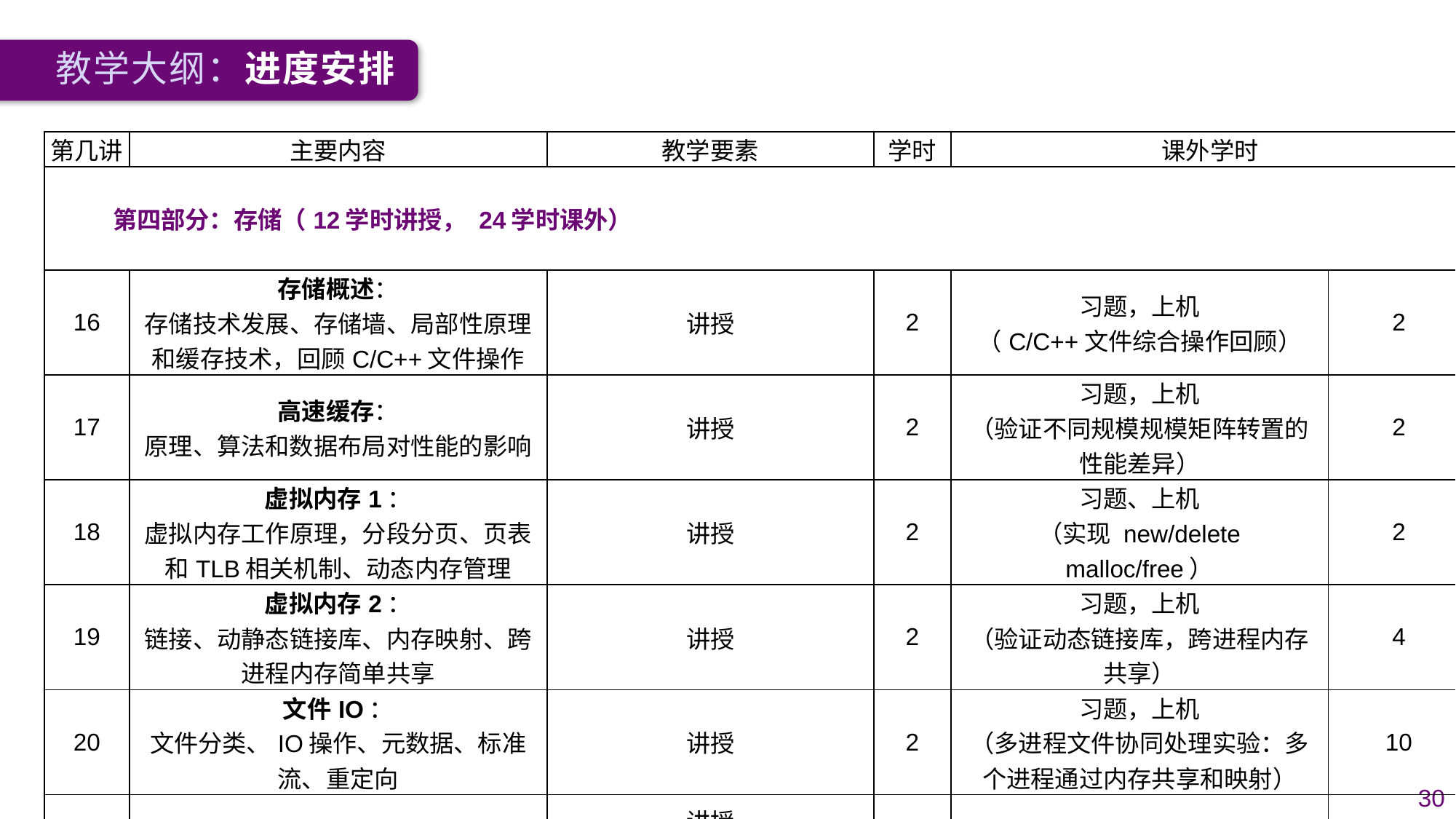

教学大纲：进度安排
| 第几讲 | 主要内容 | 教学要素 | 学时 | 课外学时 | 课外学时 |
| --- | --- | --- | --- | --- | --- |
| 第四部分：存储（12学时讲授， 24学时课外） |  |  |  |  |  |
| 16 | 存储概述： 存储技术发展、存储墙、局部性原理和缓存技术，回顾C/C++文件操作 | 讲授 | 2 | 习题，上机 （C/C++文件综合操作回顾） | 2 |
| 17 | 高速缓存： 原理、算法和数据布局对性能的影响 | 讲授 | 2 | 习题，上机 （验证不同规模规模矩阵转置的性能差异） | 2 |
| 18 | 虚拟内存1： 虚拟内存工作原理，分段分页、页表和TLB相关机制、动态内存管理 | 讲授 | 2 | 习题、上机 （实现 new/delete malloc/free） | 2 |
| 19 | 虚拟内存2： 链接、动静态链接库、内存映射、跨进程内存简单共享 | 讲授 | 2 | 习题，上机 （验证动态链接库，跨进程内存共享） | 4 |
| 20 | 文件IO： 文件分类、IO操作、元数据、标准流、重定向 | 讲授 | 2 | 习题，上机 （多进程文件协同处理实验：多个进程通过内存共享和映射） | 10 |
| 21 | RAID与分布式文件系统 | 讲授 （含前沿报告1学时） | 2 | 阅读、调研 | 4 |
30